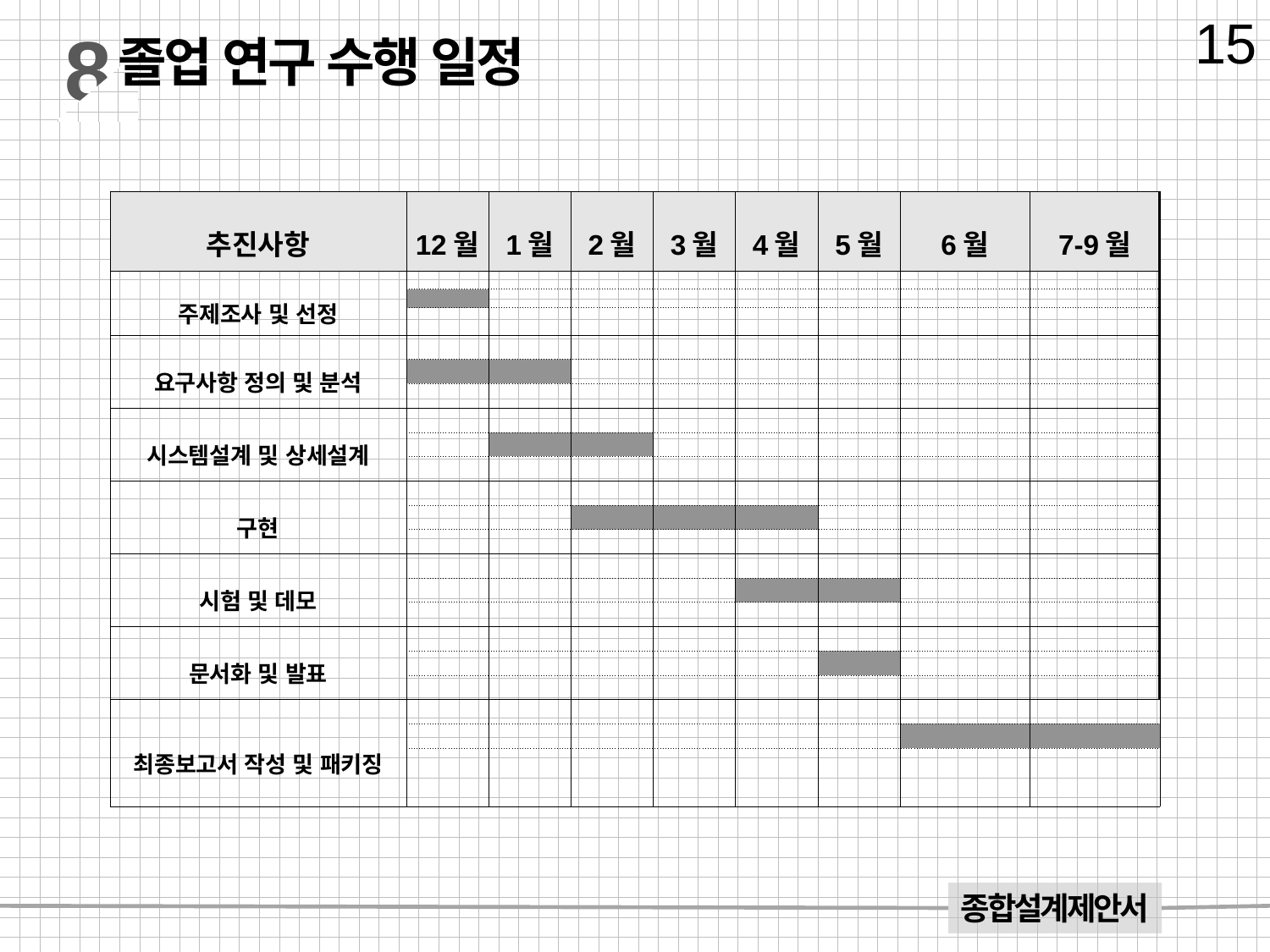

8
15
졸업 연구 수행 일정

| 추진사항 | 12월 | 1월 | 2월 | 3월 | 4월 | 5월 | 6월 | 7-9월 |
| --- | --- | --- | --- | --- | --- | --- | --- | --- |
| 주제조사 및 선정 |  |  |  |  |  |  |  |  |
|  |  |  |  |  |  |  |  |  |
|  |  |  |  |  |  |  |  |  |
| 요구사항 정의 및 분석 |  |  |  |  |  |  |  |  |
|  |  |  |  |  |  |  |  |  |
|  |  |  |  |  |  |  |  |  |
| 시스템설계 및 상세설계 |  |  |  |  |  |  |  |  |
|  |  |  |  |  |  |  |  |  |
|  |  |  |  |  |  |  |  |  |
| 구현 |  |  |  |  |  |  |  |  |
|  |  |  |  |  |  |  |  |  |
|  |  |  |  |  |  |  |  |  |
| 시험 및 데모 |  |  |  |  |  |  |  |  |
|  |  |  |  |  |  |  |  |  |
|  |  |  |  |  |  |  |  |  |
| 문서화 및 발표 |  |  |  |  |  |  |  |  |
|  |  |  |  |  |  |  |  |  |
|  |  |  |  |  |  |  |  |  |
| 최종보고서 작성 및 패키징 |  |  |  |  |  |  |  |  |
|  |  |  |  |  |  |  |  |  |
|  |  |  |  |  |  |  |  |  |
종합설계제안서